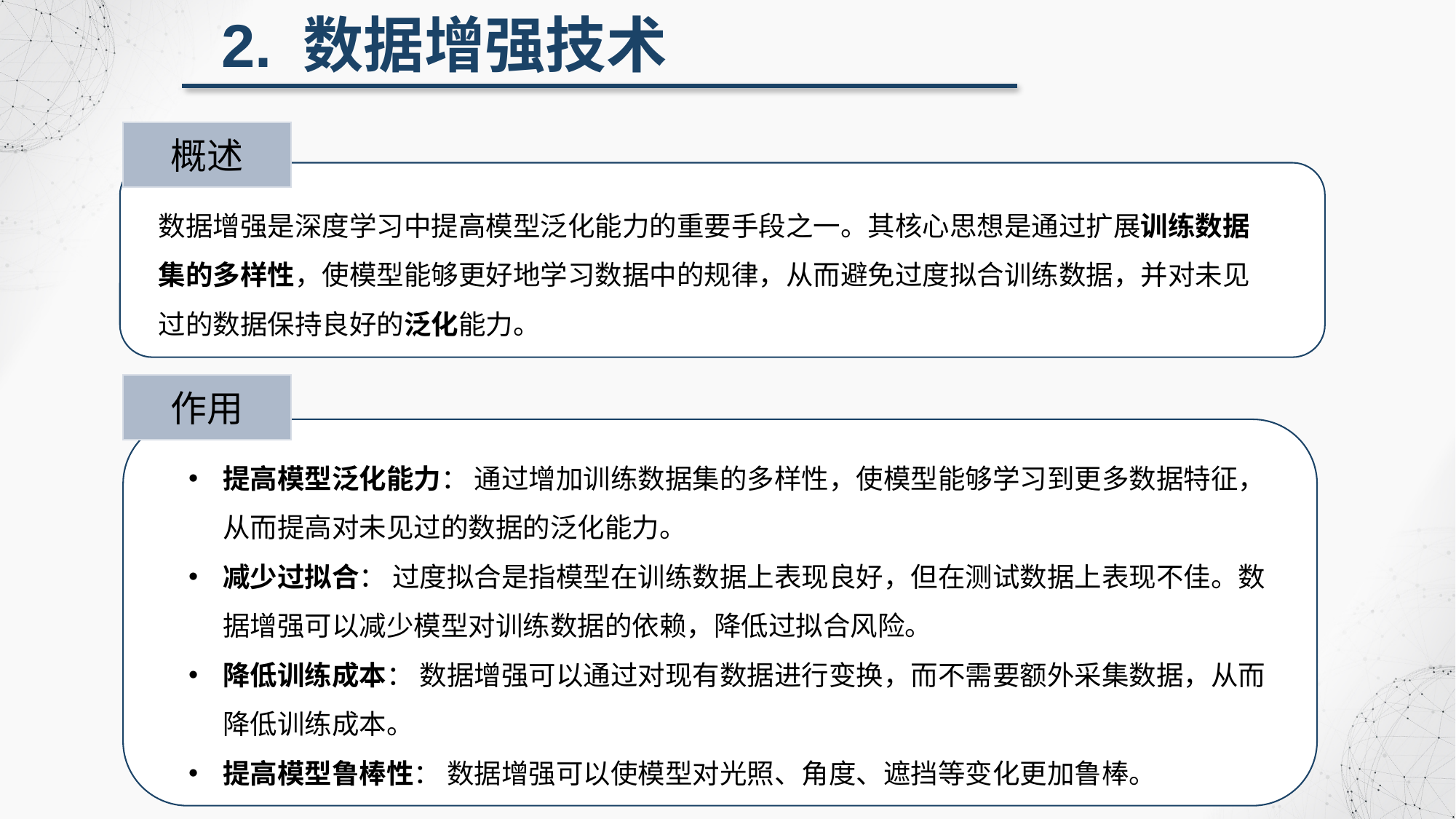

2. 数据增强技术
概述

数据增强是深度学习中提高模型泛化能力的重要手段之一。其核心思想是通过扩展训练数据集的多样性，使模型能够更好地学习数据中的规律，从而避免过度拟合训练数据，并对未见过的数据保持良好的泛化能力。

作用

提高模型泛化能力： 通过增加训练数据集的多样性，使模型能够学习到更多数据特征，从而提高对未见过的数据的泛化能力。
减少过拟合： 过度拟合是指模型在训练数据上表现良好，但在测试数据上表现不佳。数据增强可以减少模型对训练数据的依赖，降低过拟合风险。
降低训练成本： 数据增强可以通过对现有数据进行变换，而不需要额外采集数据，从而降低训练成本。
提高模型鲁棒性： 数据增强可以使模型对光照、角度、遮挡等变化更加鲁棒。